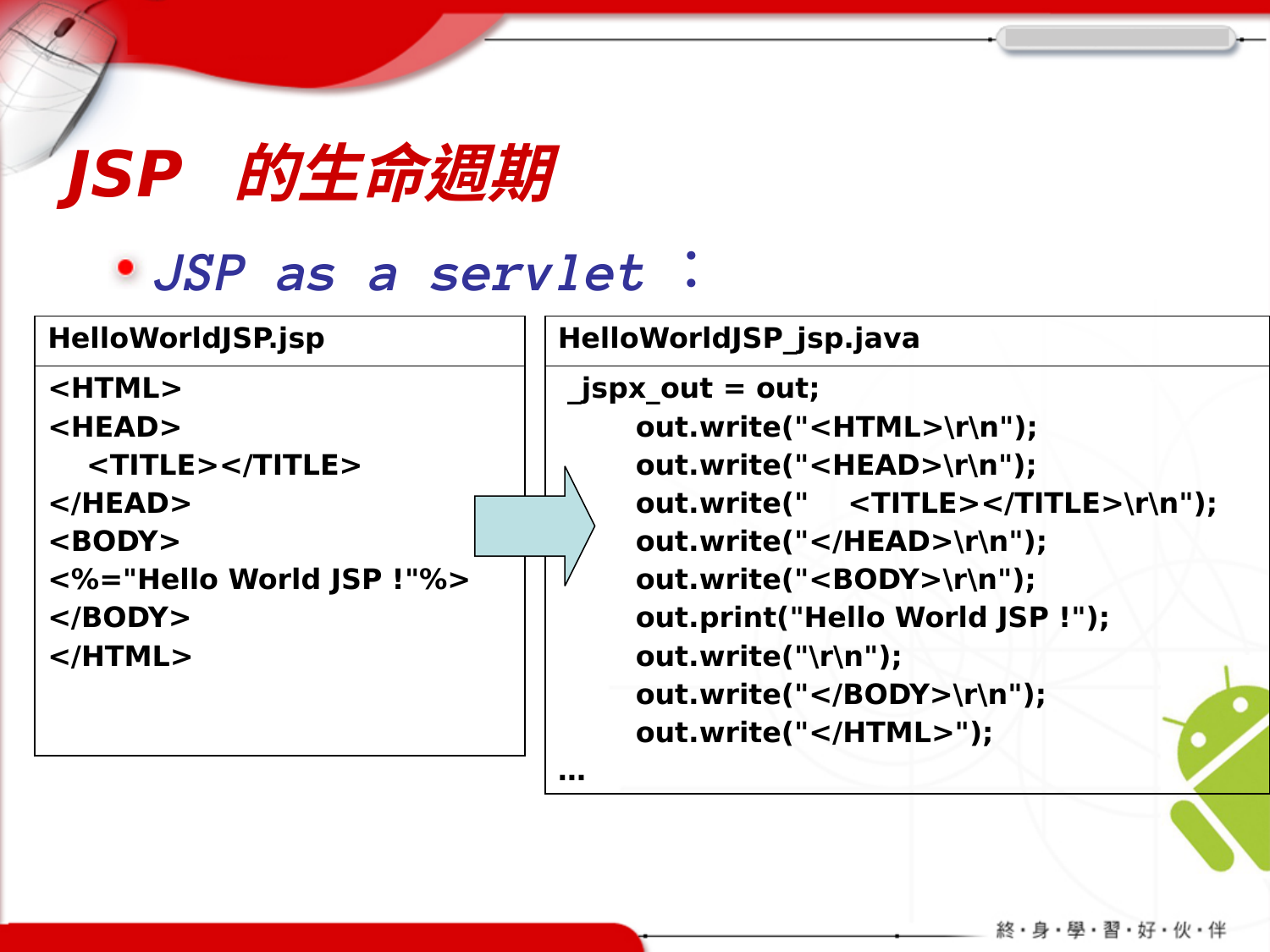

# JSP 的生命週期
JSP as a servlet：
| HelloWorldJSP.jsp |
| --- |
| <HTML> <HEAD> <TITLE></TITLE> </HEAD> <BODY> <%="Hello World JSP !"%> </BODY> </HTML> |
| HelloWorldJSP\_jsp.java |
| --- |
| \_jspx\_out = out; out.write("<HTML>\r\n"); out.write("<HEAD>\r\n"); out.write(" <TITLE></TITLE>\r\n"); out.write("</HEAD>\r\n"); out.write("<BODY>\r\n"); out.print("Hello World JSP !"); out.write("\r\n"); out.write("</BODY>\r\n"); out.write("</HTML>"); … |